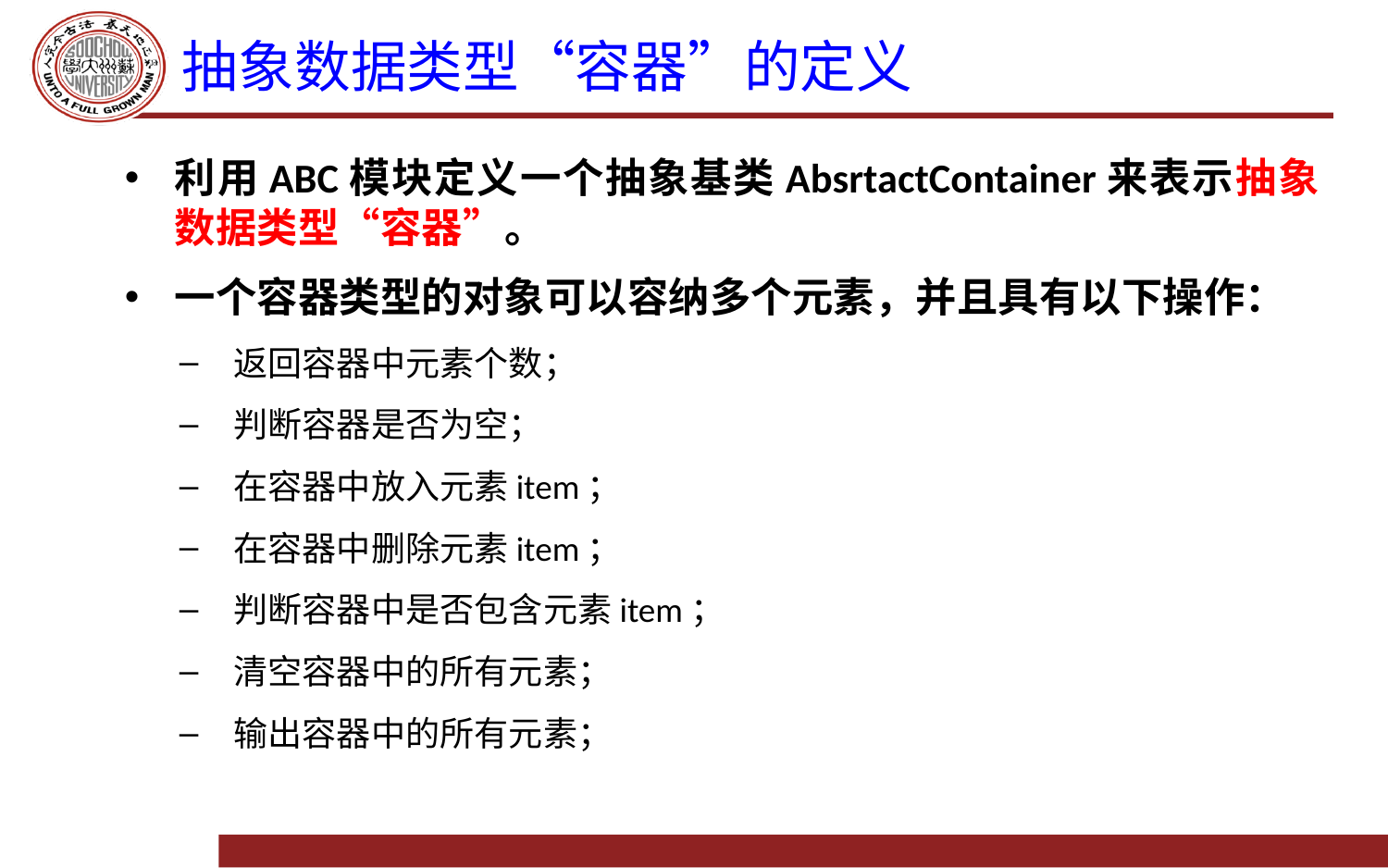

# 抽象数据类型“容器”的定义
利用ABC模块定义一个抽象基类AbsrtactContainer来表示抽象数据类型“容器”。
一个容器类型的对象可以容纳多个元素，并且具有以下操作：
返回容器中元素个数；
判断容器是否为空；
在容器中放入元素item；
在容器中删除元素item；
判断容器中是否包含元素item；
清空容器中的所有元素；
输出容器中的所有元素；